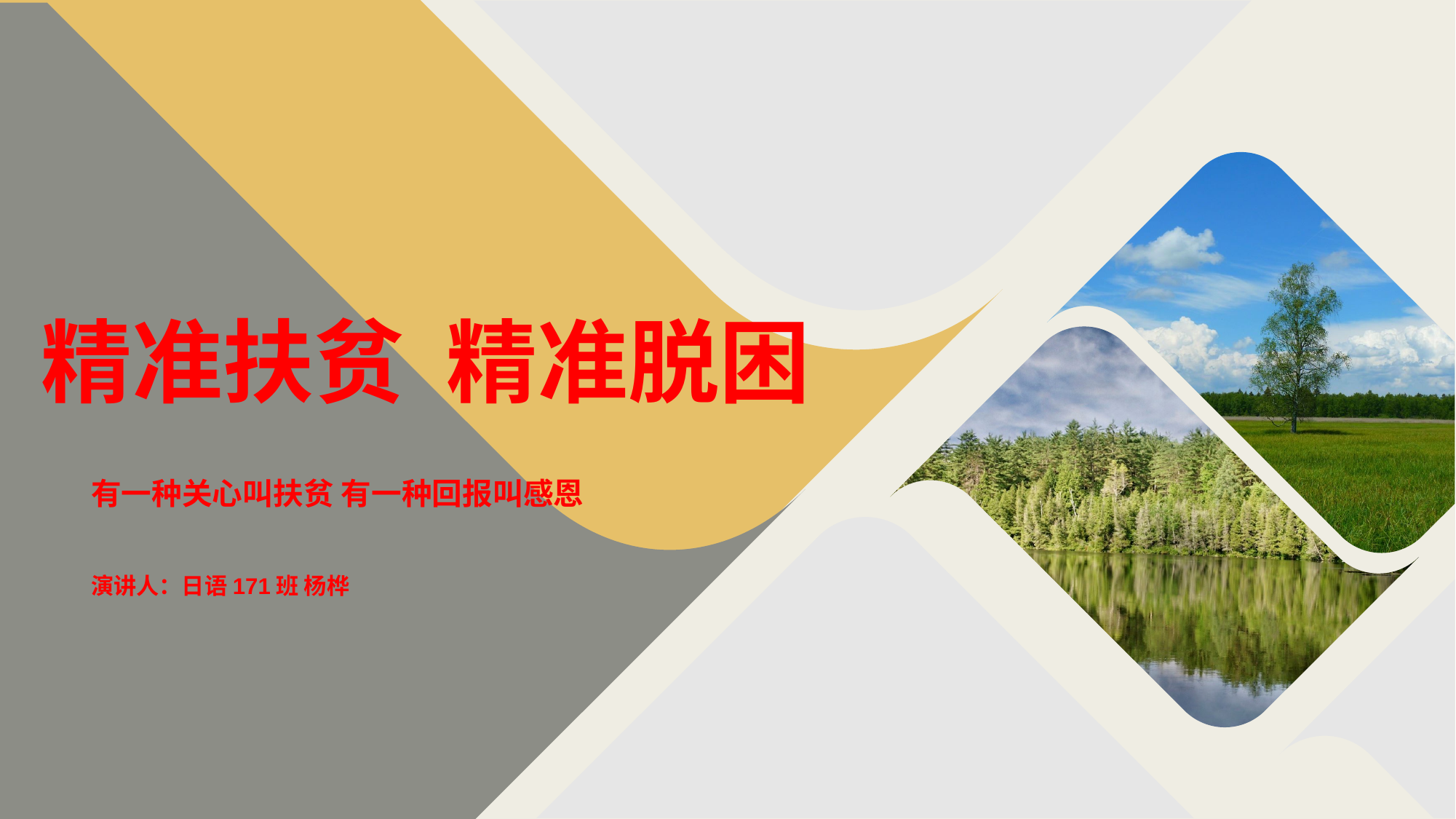

# 精准扶贫  精准脱困
有一种关心叫扶贫 有一种回报叫感恩
演讲人：日语171班 杨桦